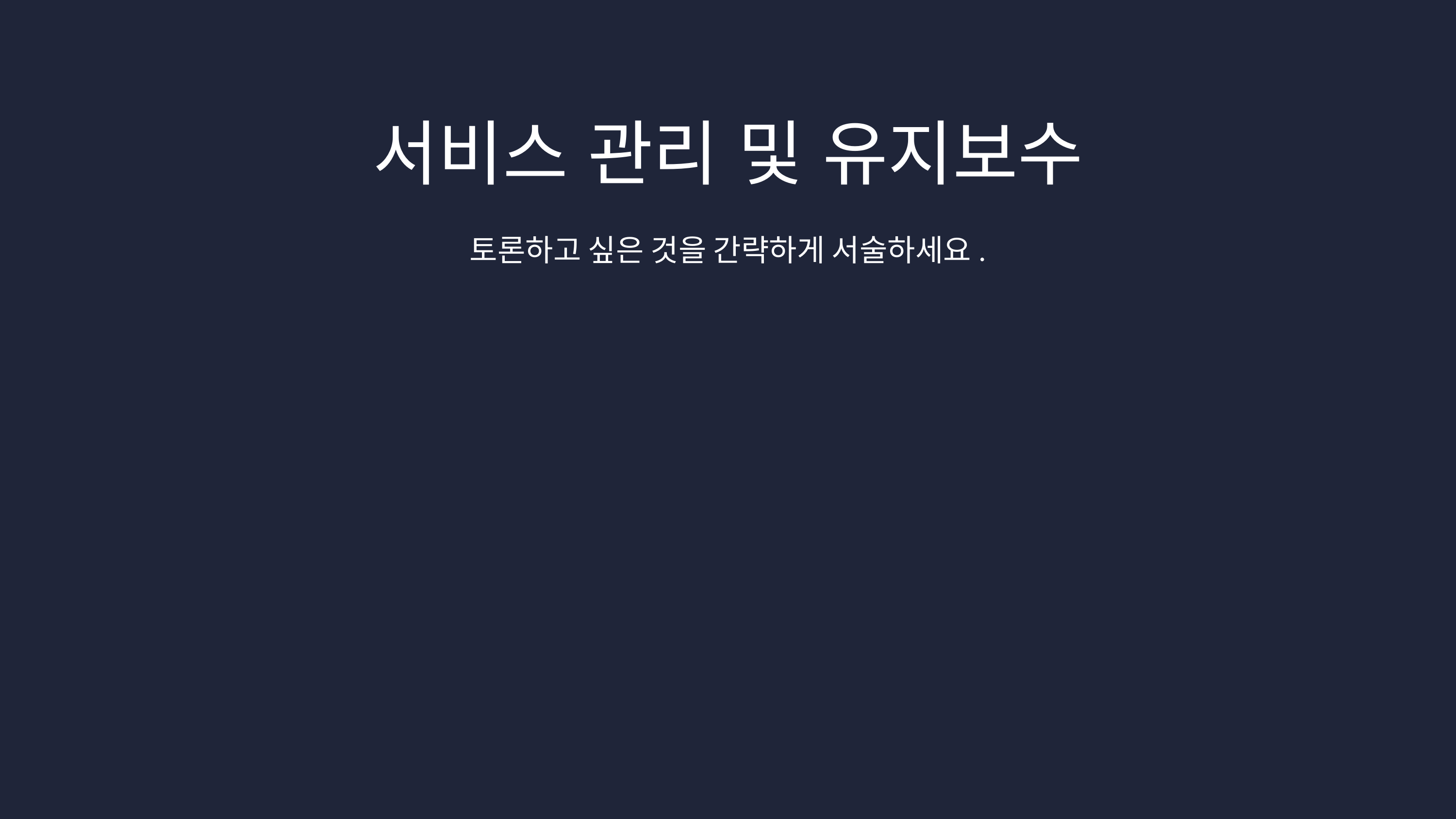

서비스 관리 및 유지보수
토론하고 싶은 것을 간략하게 서술하세요.